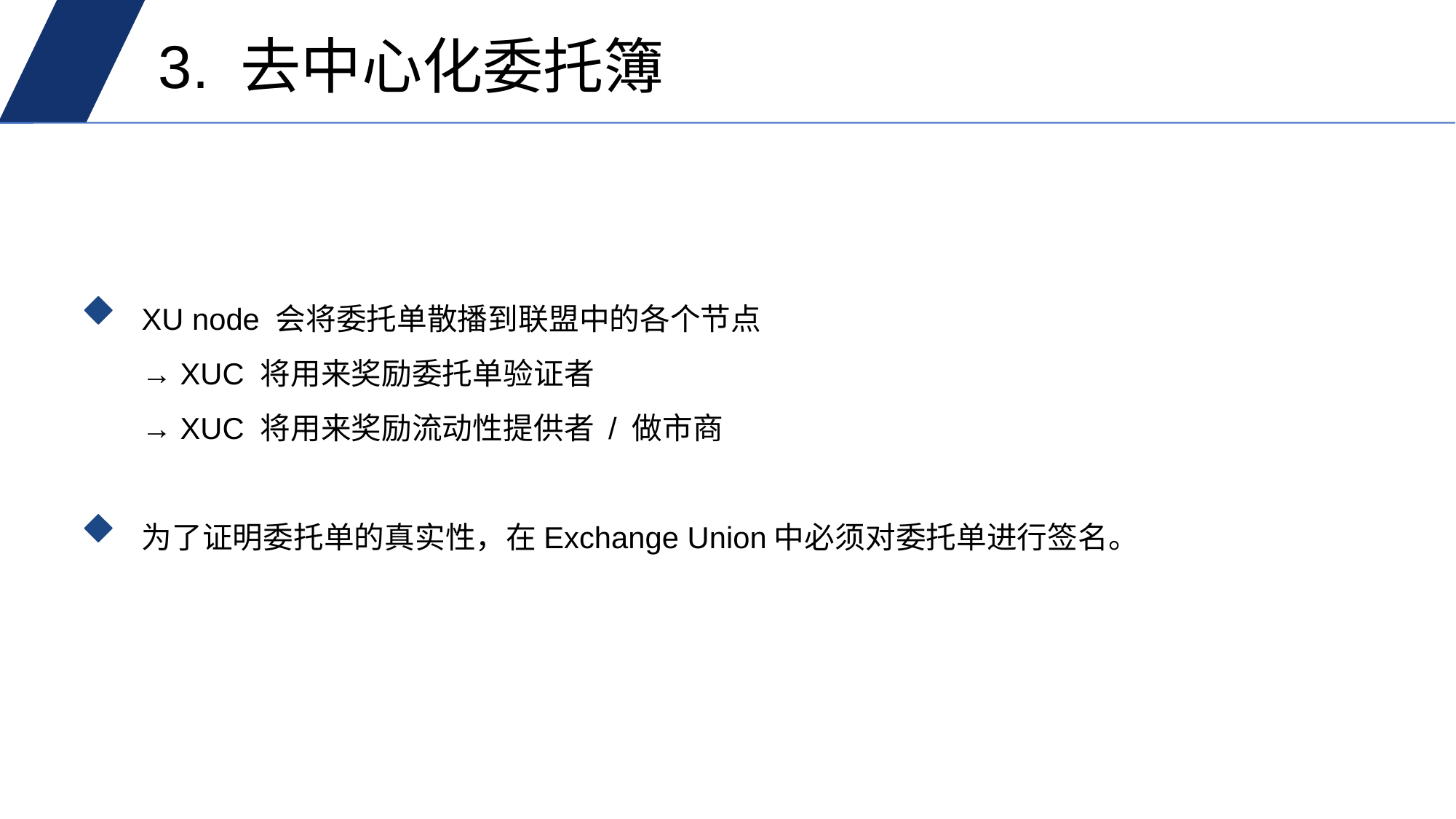

3. 去中心化委托簿
XU node 会将委托单散播到联盟中的各个节点
→ XUC 将用来奖励委托单验证者
→ XUC 将用来奖励流动性提供者 / 做市商

为了证明委托单的真实性，在Exchange Union中必须对委托单进行签名。